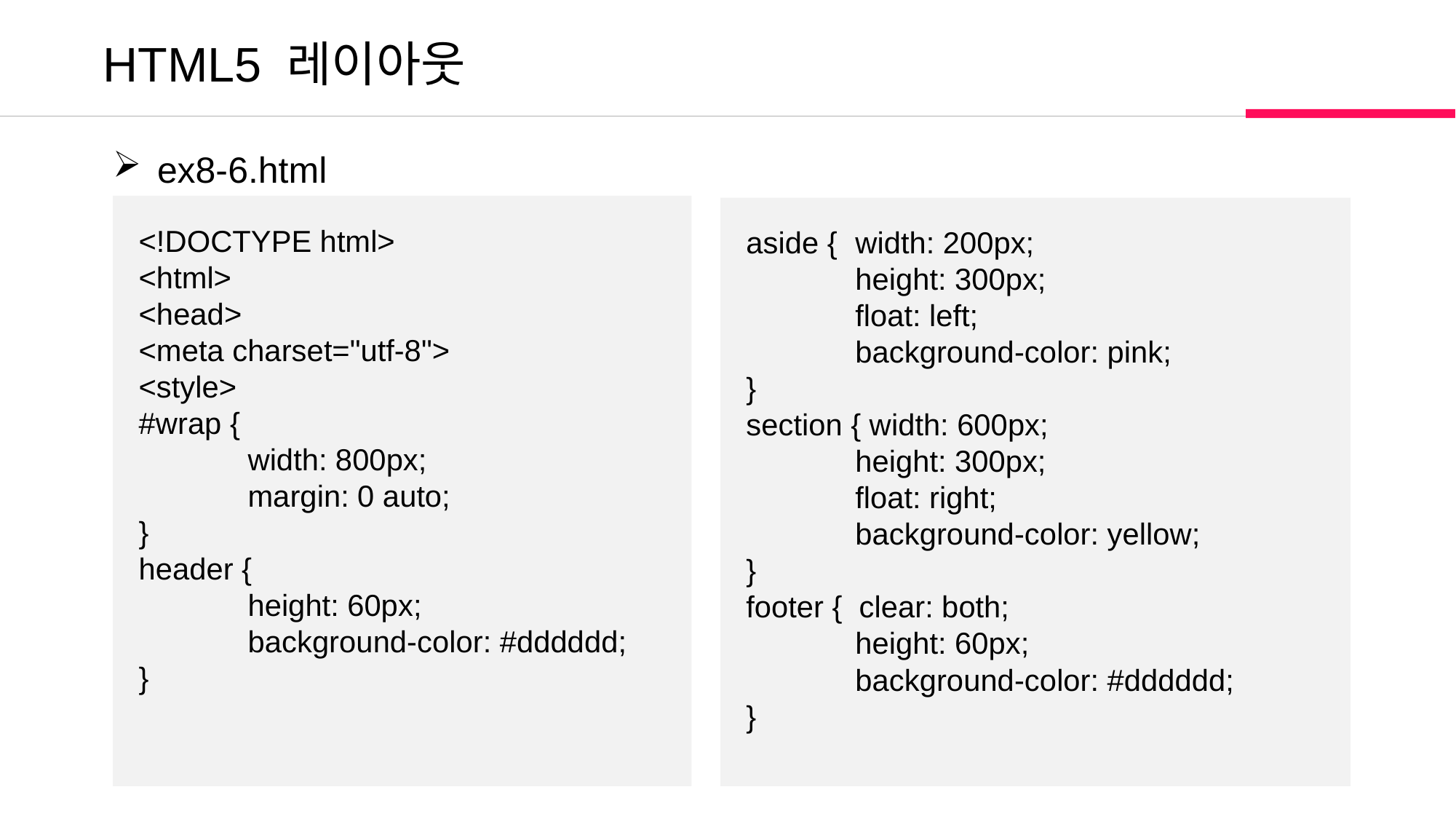

HTML5 레이아웃

 ex8-6.html
<!DOCTYPE html>
<html>
<head>
<meta charset="utf-8">
<style>
#wrap {
	width: 800px;
	margin: 0 auto;
}
header {
	height: 60px;
	background-color: #dddddd;
}
aside {	width: 200px;
	height: 300px;
	float: left;
	background-color: pink;
}
section { width: 600px;
	height: 300px;
	float: right;
	background-color: yellow;
}
footer {  clear: both;
	height: 60px;
	background-color: #dddddd;
}